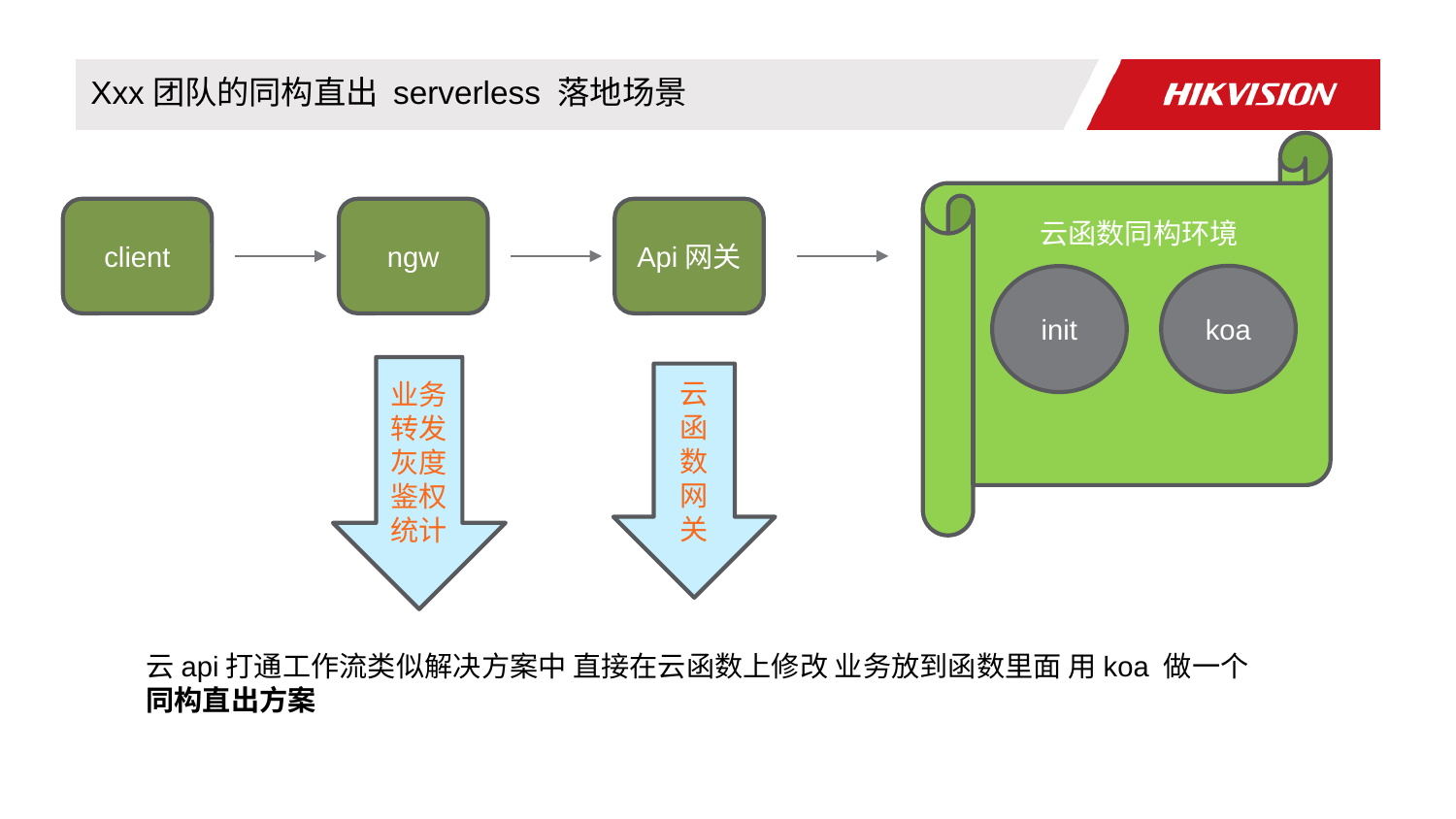

Xxx团队的同构直出 serverless 落地场景
云函数同构环境

client
ngw
Api网关
koa
init
业务转发
灰度鉴权统计
云函数网关
云api打通工作流类似解决方案中 直接在云函数上修改 业务放到函数里面 用koa 做一个同构直出方案